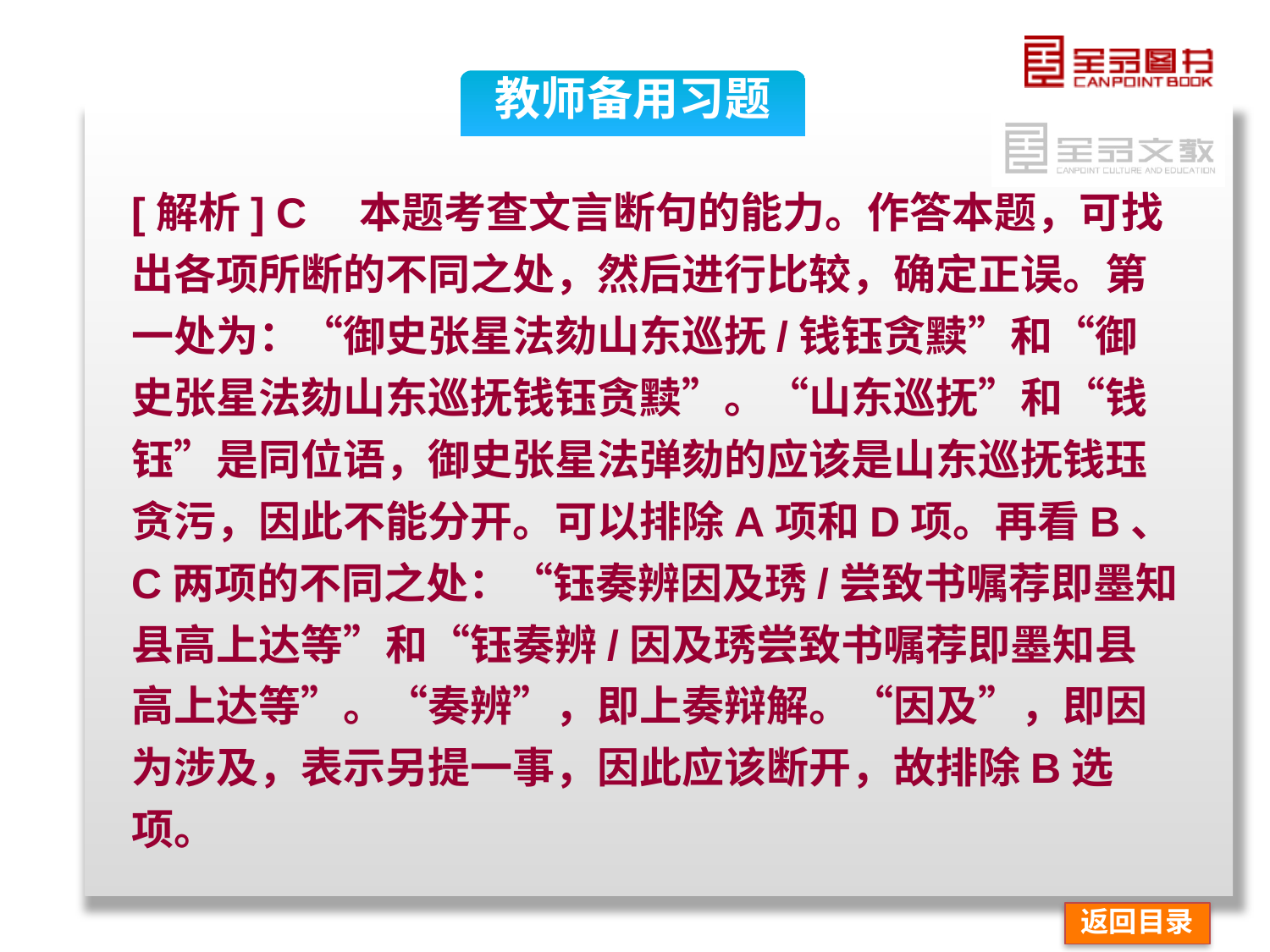

教师备用习题
[解析] C　本题考查文言断句的能力。作答本题，可找出各项所断的不同之处，然后进行比较，确定正误。第一处为：“御史张星法劾山东巡抚/钱钰贪黩”和“御史张星法劾山东巡抚钱钰贪黩”。“山东巡抚”和“钱钰”是同位语，御史张星法弹劾的应该是山东巡抚钱珏贪污，因此不能分开。可以排除A项和D项。再看B、C两项的不同之处：“钰奏辨因及琇/尝致书嘱荐即墨知县高上达等”和“钰奏辨/因及琇尝致书嘱荐即墨知县高上达等”。“奏辨”，即上奏辩解。“因及”，即因为涉及，表示另提一事，因此应该断开，故排除B选项。
返回目录